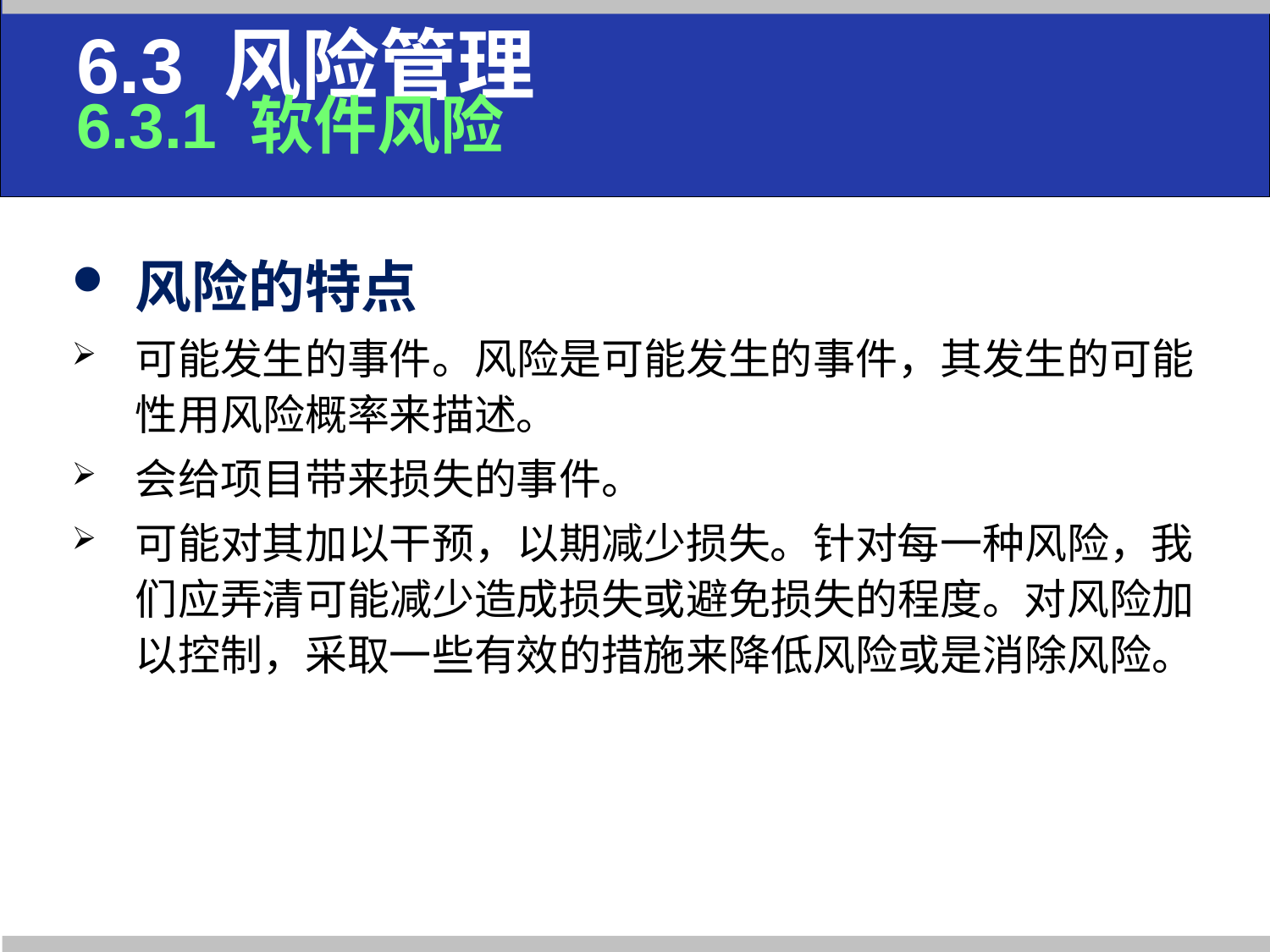

# 6.3 风险管理 6.3.1 软件风险
风险的特点
可能发生的事件。风险是可能发生的事件，其发生的可能性用风险概率来描述。
会给项目带来损失的事件。
可能对其加以干预，以期减少损失。针对每一种风险，我们应弄清可能减少造成损失或避免损失的程度。对风险加以控制，采取一些有效的措施来降低风险或是消除风险。
761